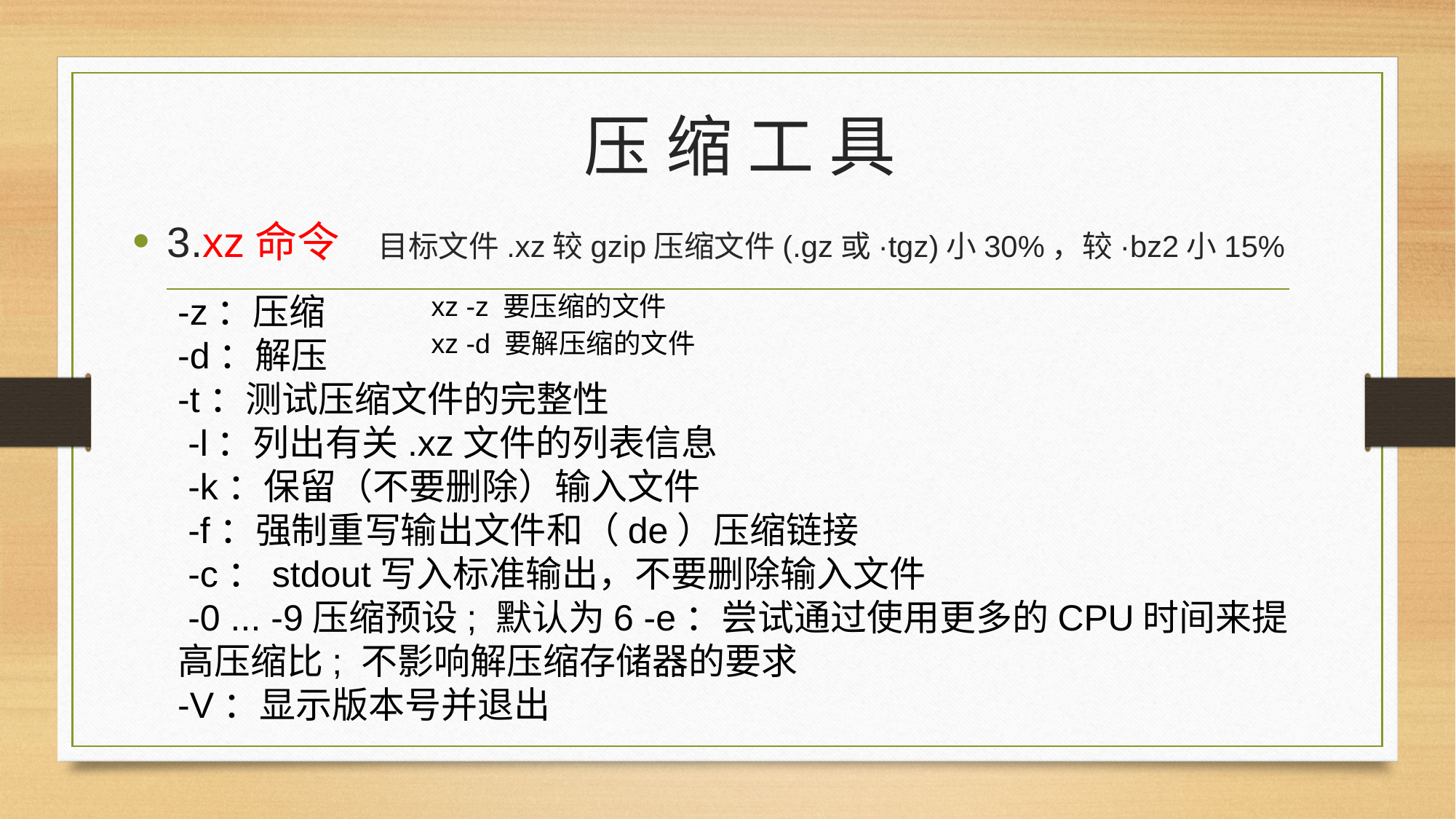

# 压 缩 工 具
3.xz命令    目标文件.xz较gzip压缩文件(.gz或·tgz)小30%，较·bz2小15%
-z：压缩
-d：解压
-t：测试压缩文件的完整性
 -l：列出有关.xz文件的列表信息
 -k：保留（不要删除）输入文件
 -f：强制重写输出文件和（de）压缩链接
 -c：stdout写入标准输出，不要删除输入文件
 -0 ... -9压缩预设; 默认为6 -e：尝试通过使用更多的CPU时间来提高压缩比; 不影响解压缩存储器的要求
-V：显示版本号并退出
xz -z 要压缩的文件
xz -d 要解压缩的文件